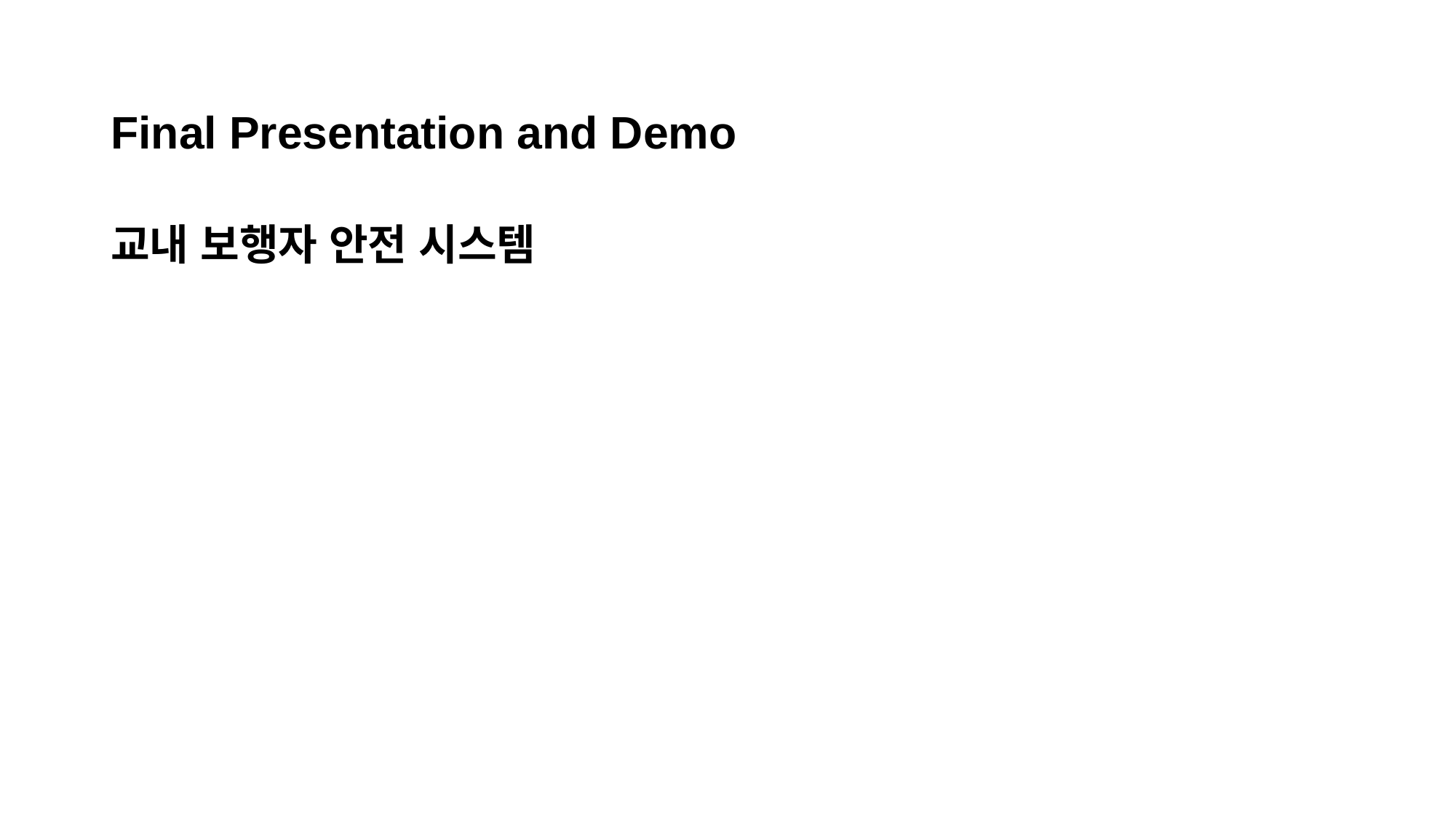

# Final Presentation and Demo
교내 보행자 안전 시스템